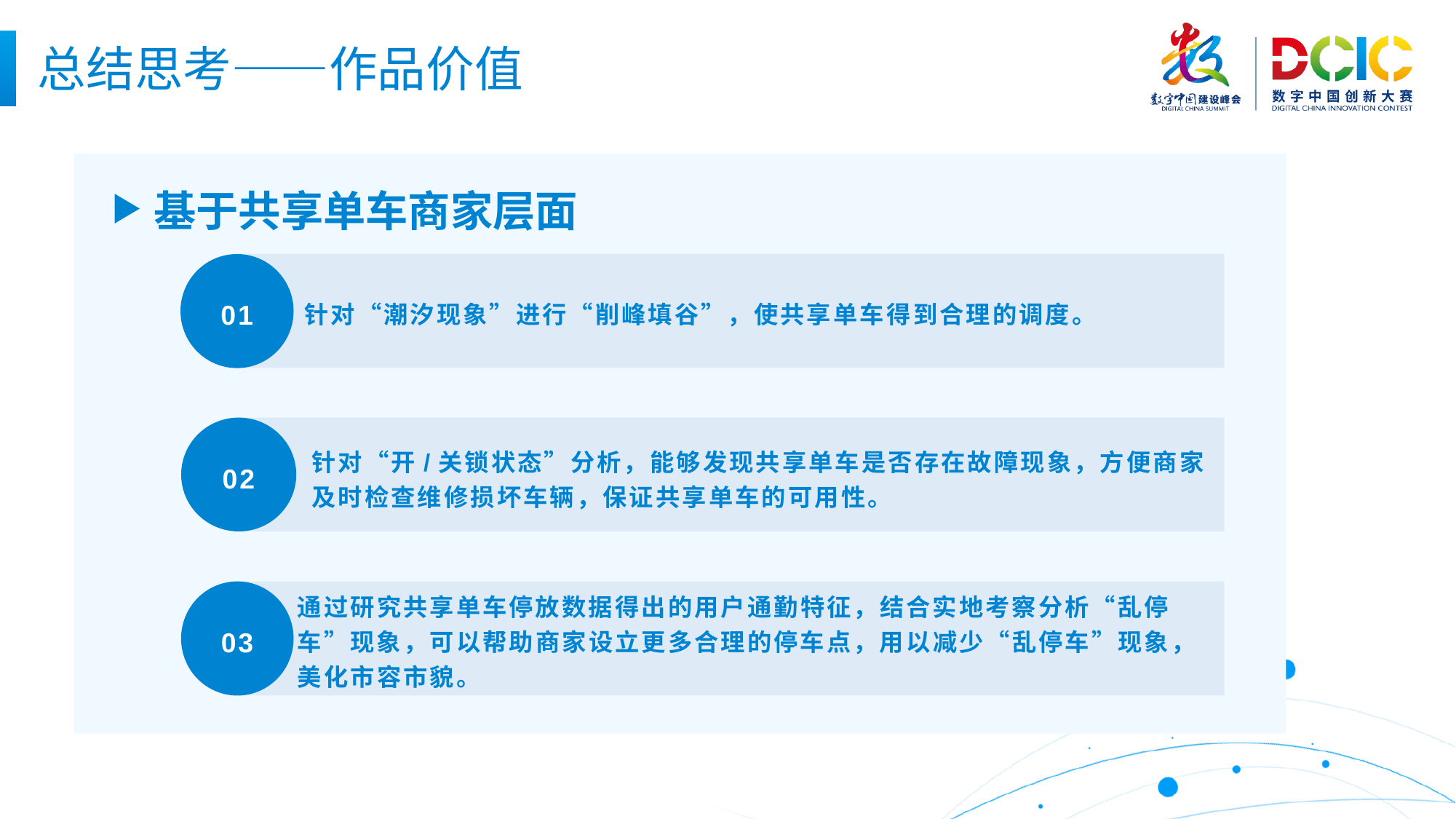

总结思考——作品价值

 基于共享单车商家层面

01

针对“潮汐现象”进行“削峰填谷”，使共享单车得到合理的调度。
02

针对“开/关锁状态”分析，能够发现共享单车是否存在故障现象，方便商家及时检查维修损坏车辆，保证共享单车的可用性。
03

通过研究共享单车停放数据得出的用户通勤特征，结合实地考察分析“乱停车”现象，可以帮助商家设立更多合理的停车点，用以减少“乱停车”现象，美化市容市貌。